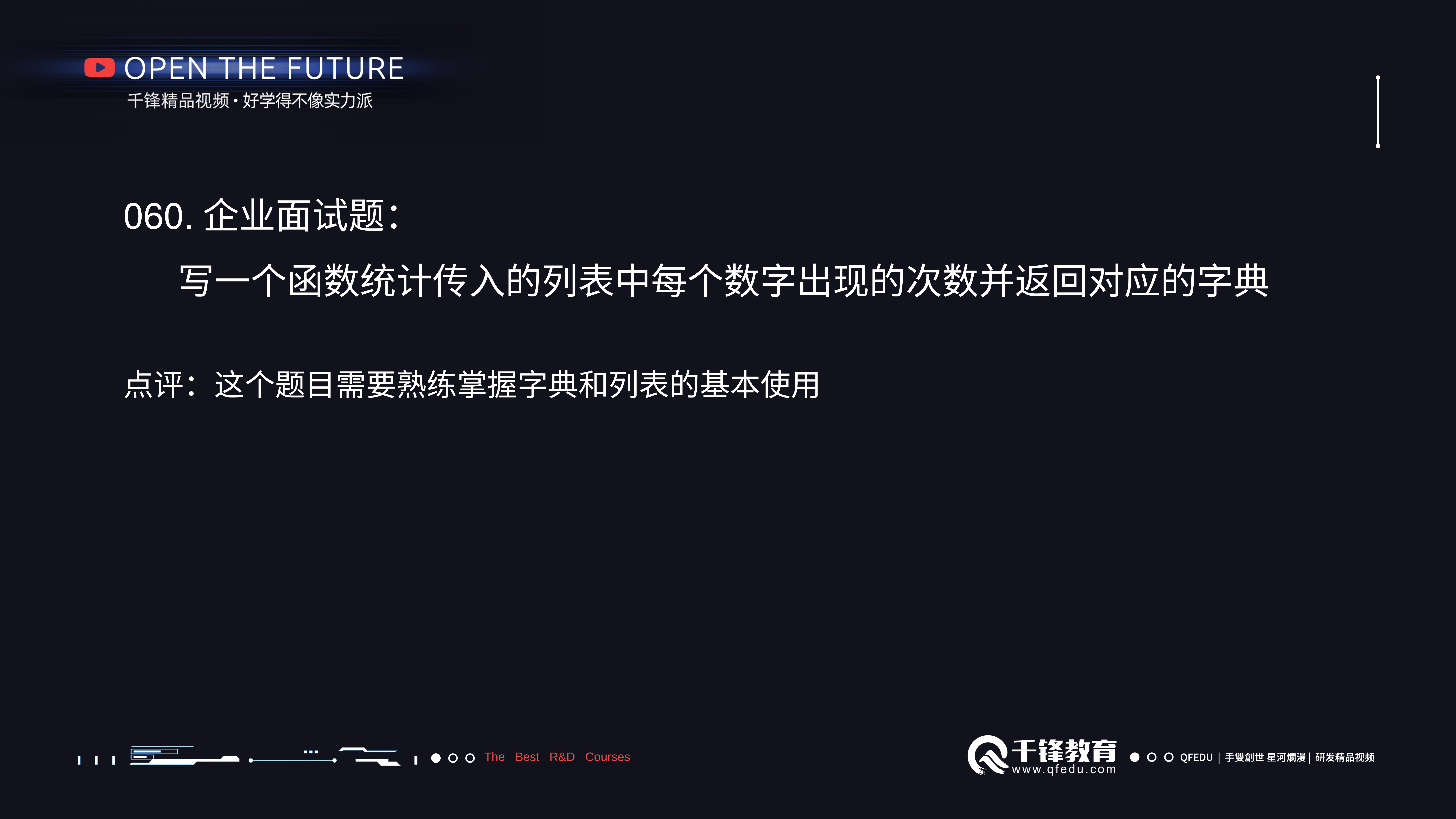

060.企业面试题：
写一个函数统计传入的列表中每个数字出现的次数并返回对应的字典
点评：这个题目需要熟练掌握字典和列表的基本使用